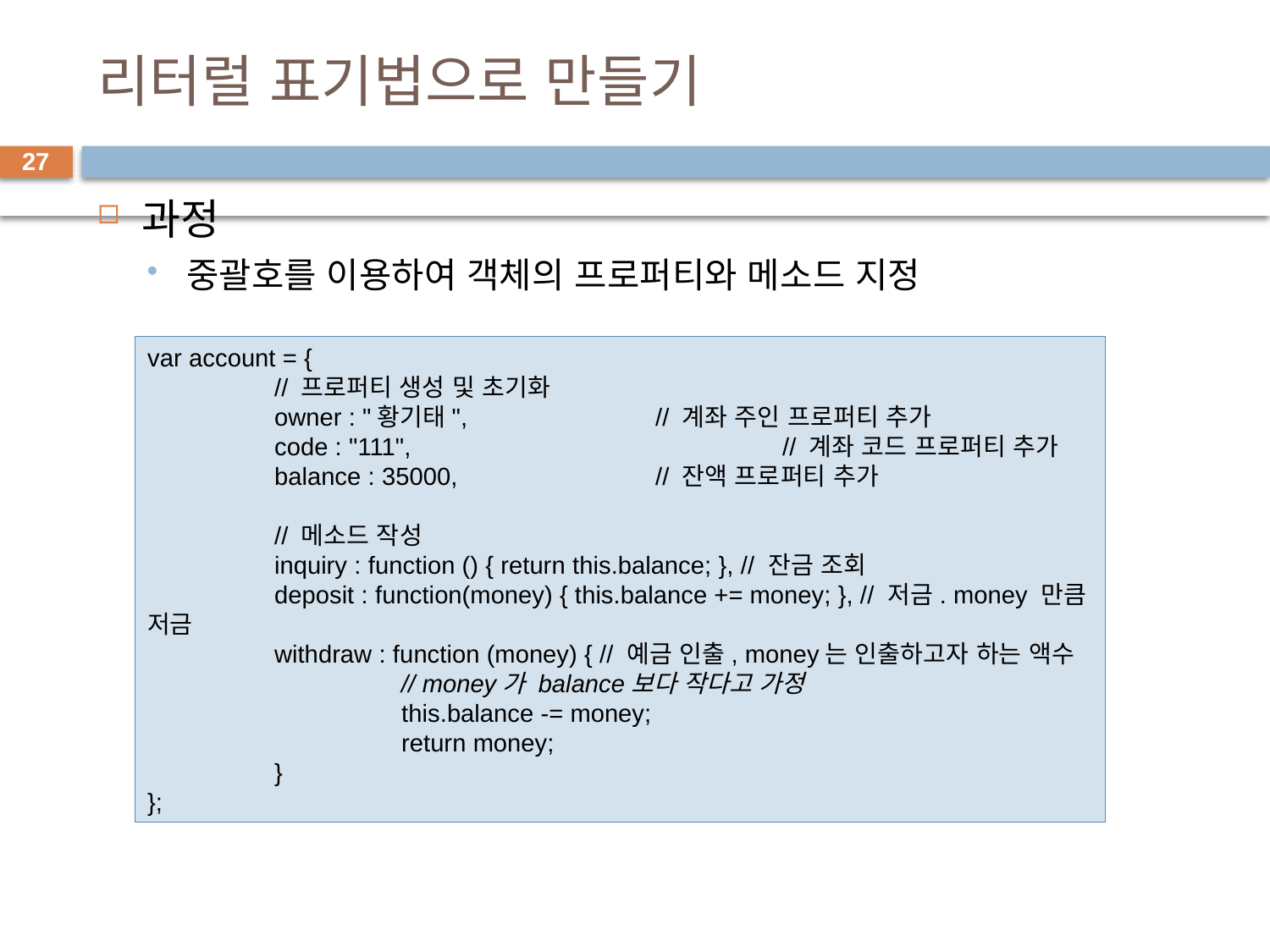

# 리터럴 표기법으로 만들기
27
과정
중괄호를 이용하여 객체의 프로퍼티와 메소드 지정
var account = {
	// 프로퍼티 생성 및 초기화
	owner : "황기태", 		// 계좌 주인 프로퍼티 추가
	code : "111", 			// 계좌 코드 프로퍼티 추가
	balance : 35000, 		// 잔액 프로퍼티 추가

	// 메소드 작성
	inquiry : function () { return this.balance; }, // 잔금 조회
	deposit : function(money) { this.balance += money; }, // 저금. money 만큼 저금
	withdraw : function (money) { // 예금 인출, money는 인출하고자 하는 액수
		// money가 balance보다 작다고 가정
		this.balance -= money;
		return money;
	}
};